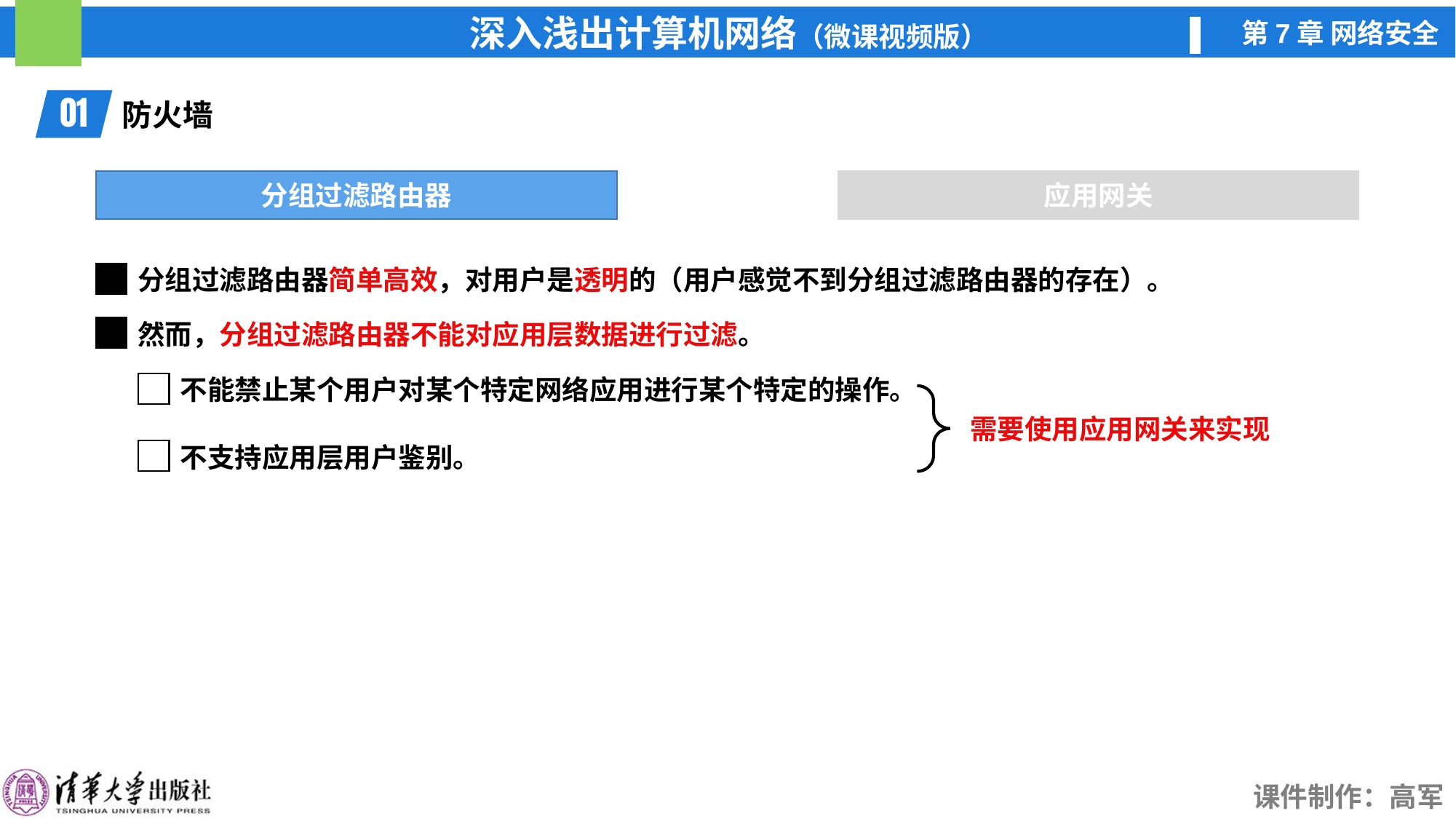

01
防火墙
分组过滤路由器
应用网关
分组过滤路由器简单高效，对用户是透明的（用户感觉不到分组过滤路由器的存在）。

然而，分组过滤路由器不能对应用层数据进行过滤。

不能禁止某个用户对某个特定网络应用进行某个特定的操作。

需要使用应用网关来实现
不支持应用层用户鉴别。